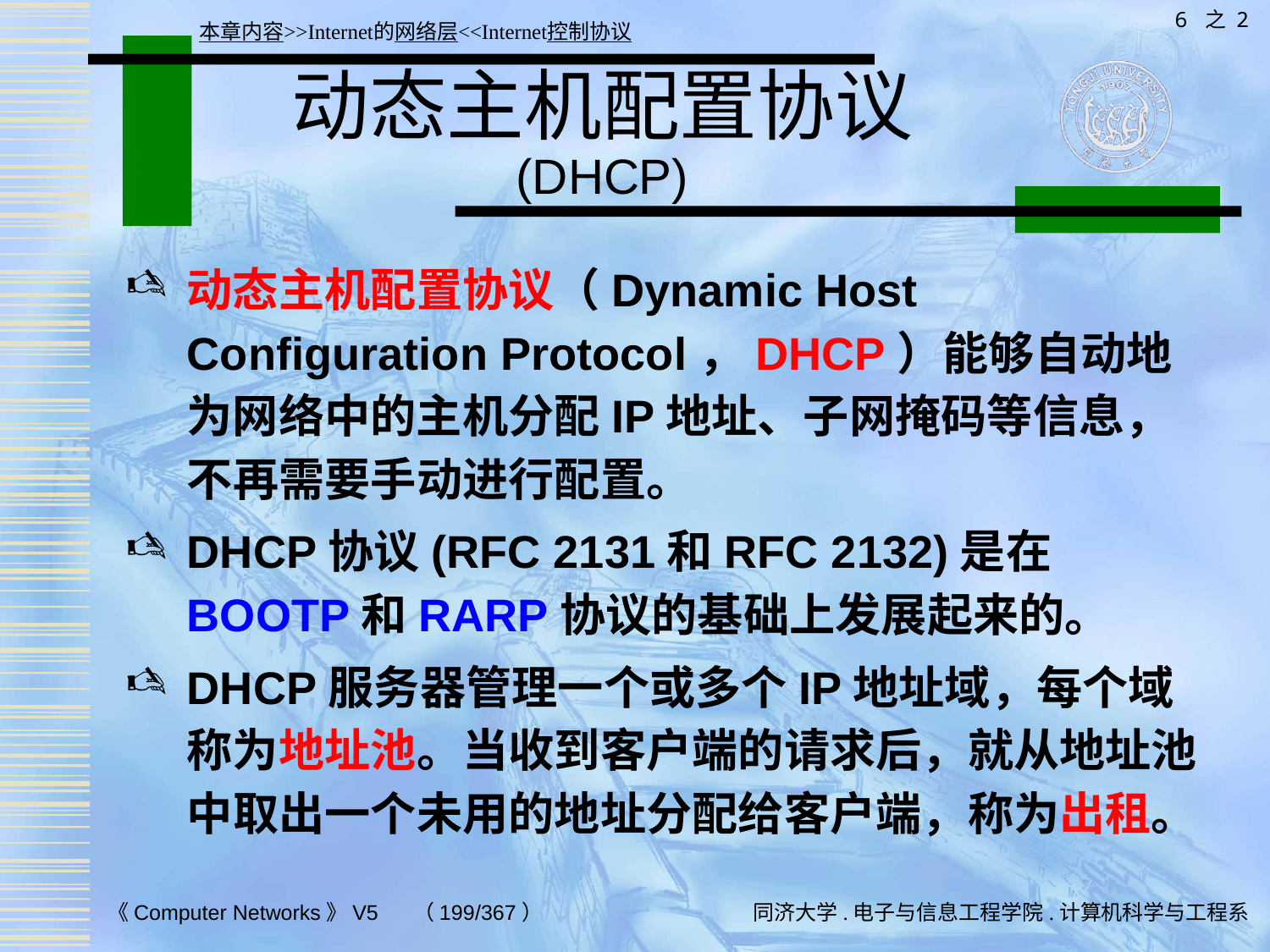

6 之 2
本章内容>>Internet的网络层<<Internet控制协议
# 动态主机配置协议 (DHCP)
动态主机配置协议（Dynamic Host Configuration Protocol，DHCP）能够自动地为网络中的主机分配IP地址、子网掩码等信息，不再需要手动进行配置。
DHCP协议(RFC 2131和RFC 2132)是在BOOTP和RARP协议的基础上发展起来的。
DHCP服务器管理一个或多个IP地址域，每个域称为地址池。当收到客户端的请求后，就从地址池中取出一个未用的地址分配给客户端，称为出租。